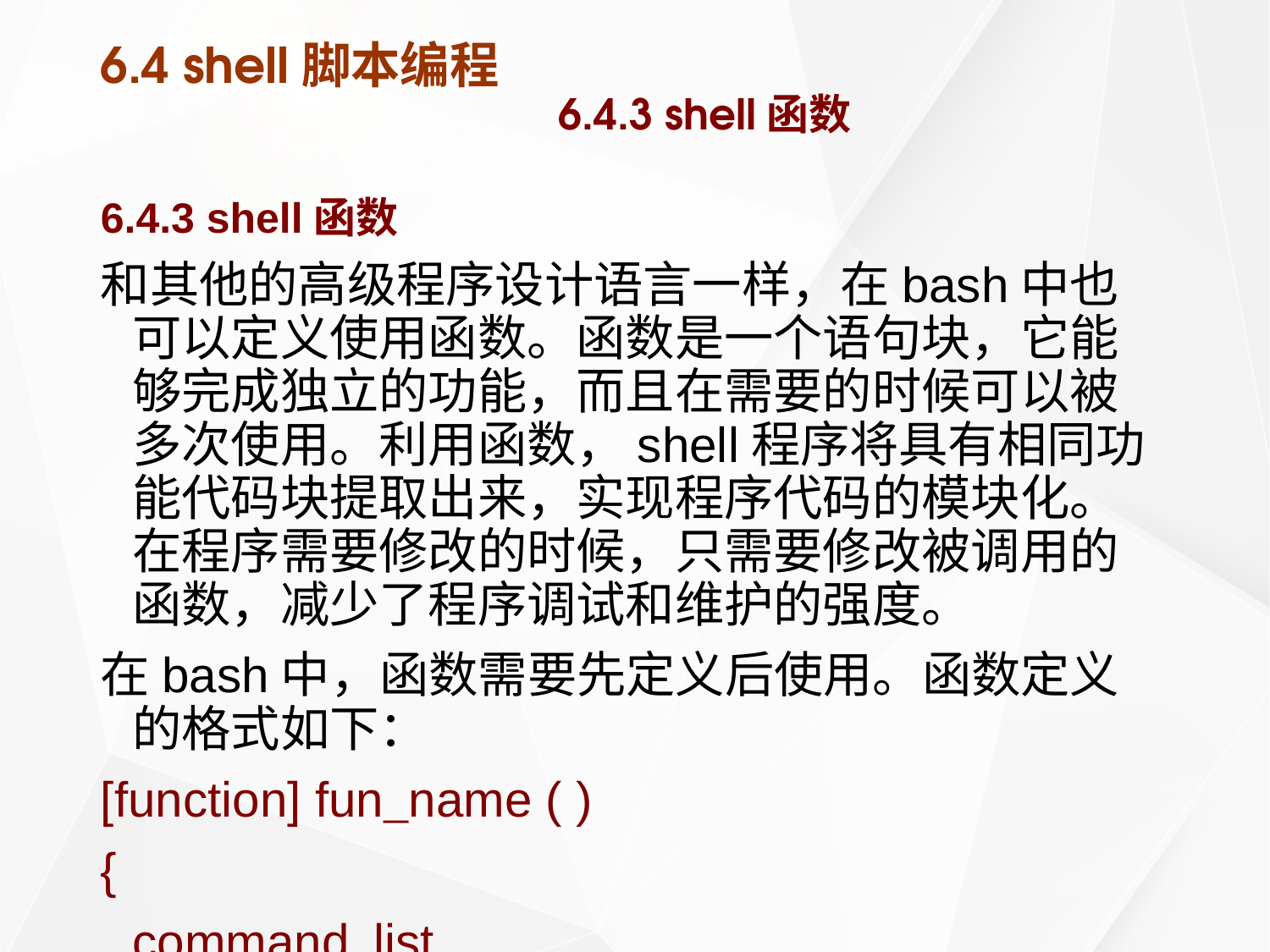

# 6.4 shell脚本编程 6.4.3 shell函数
6.4.3 shell函数
和其他的高级程序设计语言一样，在bash中也可以定义使用函数。函数是一个语句块，它能够完成独立的功能，而且在需要的时候可以被多次使用。利用函数，shell程序将具有相同功能代码块提取出来，实现程序代码的模块化。在程序需要修改的时候，只需要修改被调用的函数，减少了程序调试和维护的强度。
在bash中，函数需要先定义后使用。函数定义的格式如下：
[function] fun_name ( )
{
	command_list
}